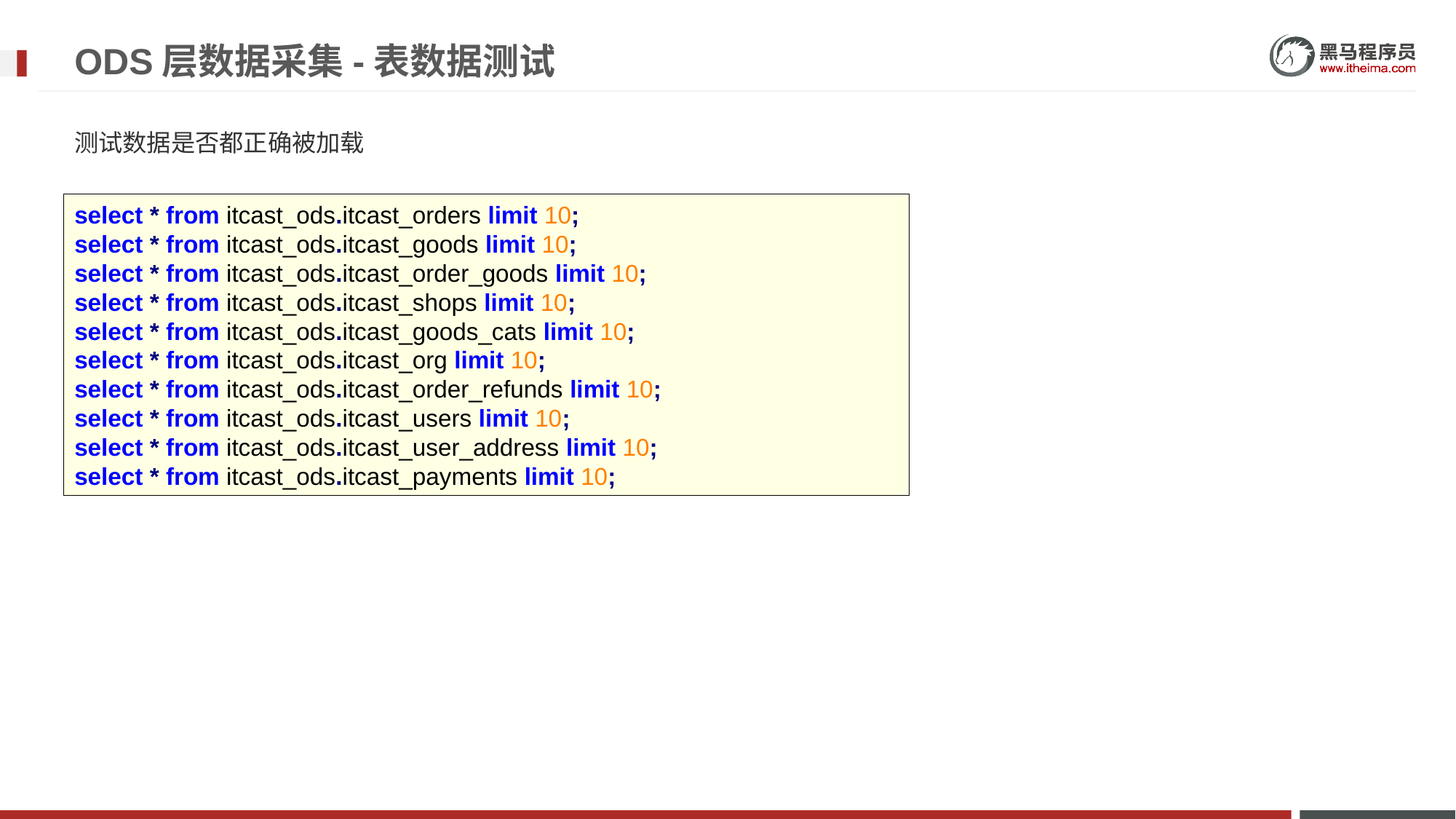

# ODS层数据采集-表数据测试
测试数据是否都正确被加载
select * from itcast_ods.itcast_orders limit 10;
select * from itcast_ods.itcast_goods limit 10;
select * from itcast_ods.itcast_order_goods limit 10;
select * from itcast_ods.itcast_shops limit 10;
select * from itcast_ods.itcast_goods_cats limit 10;
select * from itcast_ods.itcast_org limit 10;
select * from itcast_ods.itcast_order_refunds limit 10;
select * from itcast_ods.itcast_users limit 10;
select * from itcast_ods.itcast_user_address limit 10;
select * from itcast_ods.itcast_payments limit 10;